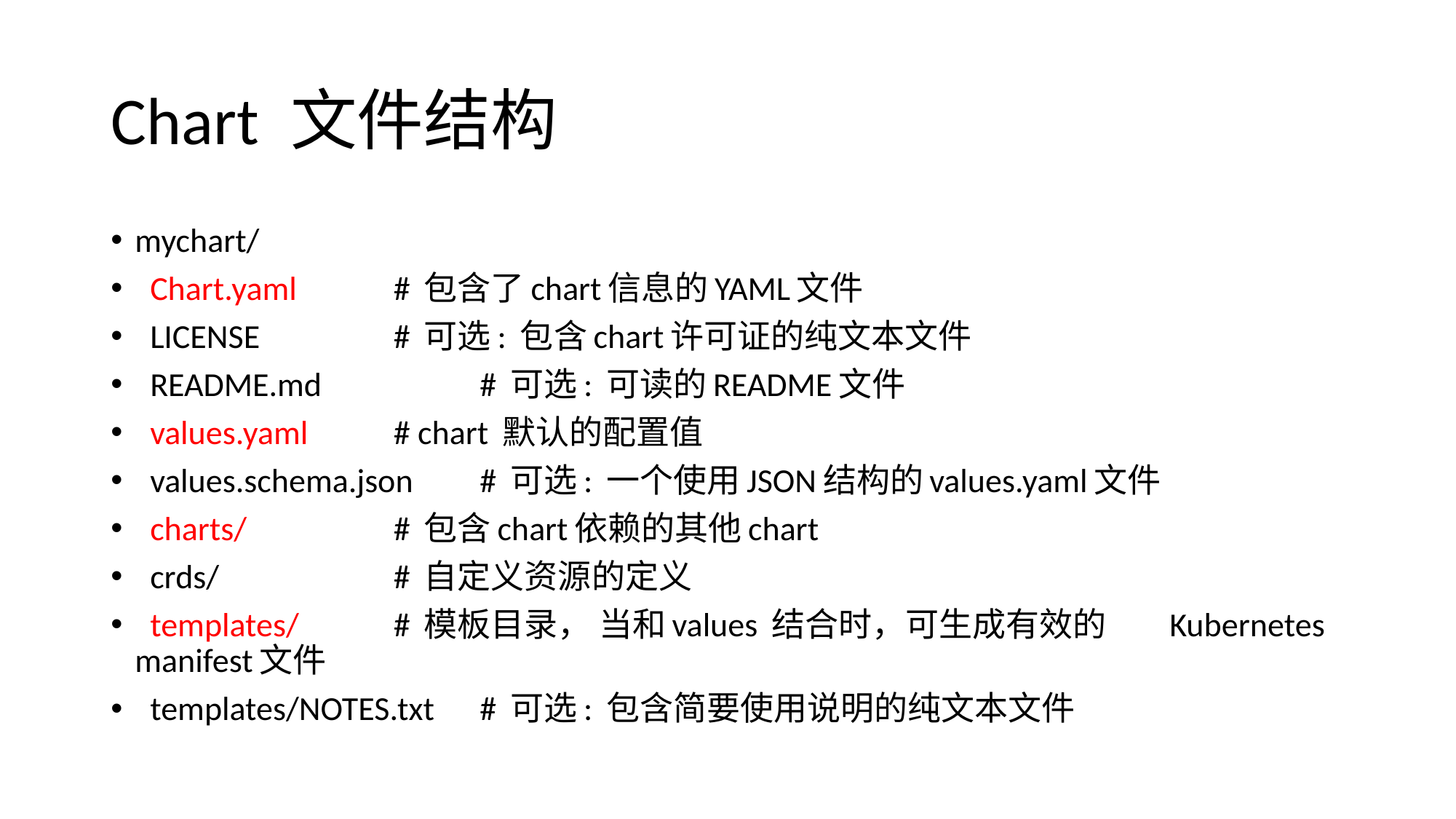

# Chart 文件结构
mychart/
  Chart.yaml          		# 包含了chart信息的YAML文件
  LICENSE             		# 可选: 包含chart许可证的纯文本文件
  README.md           	# 可选: 可读的README文件
  values.yaml         		# chart 默认的配置值
  values.schema.json  	# 可选: 一个使用JSON结构的values.yaml文件
  charts/             		# 包含chart依赖的其他chart
  crds/               		# 自定义资源的定义
  templates/          		# 模板目录， 当和values 结合时，可生成有效的				Kubernetes manifest文件
  templates/NOTES.txt 	# 可选: 包含简要使用说明的纯文本文件